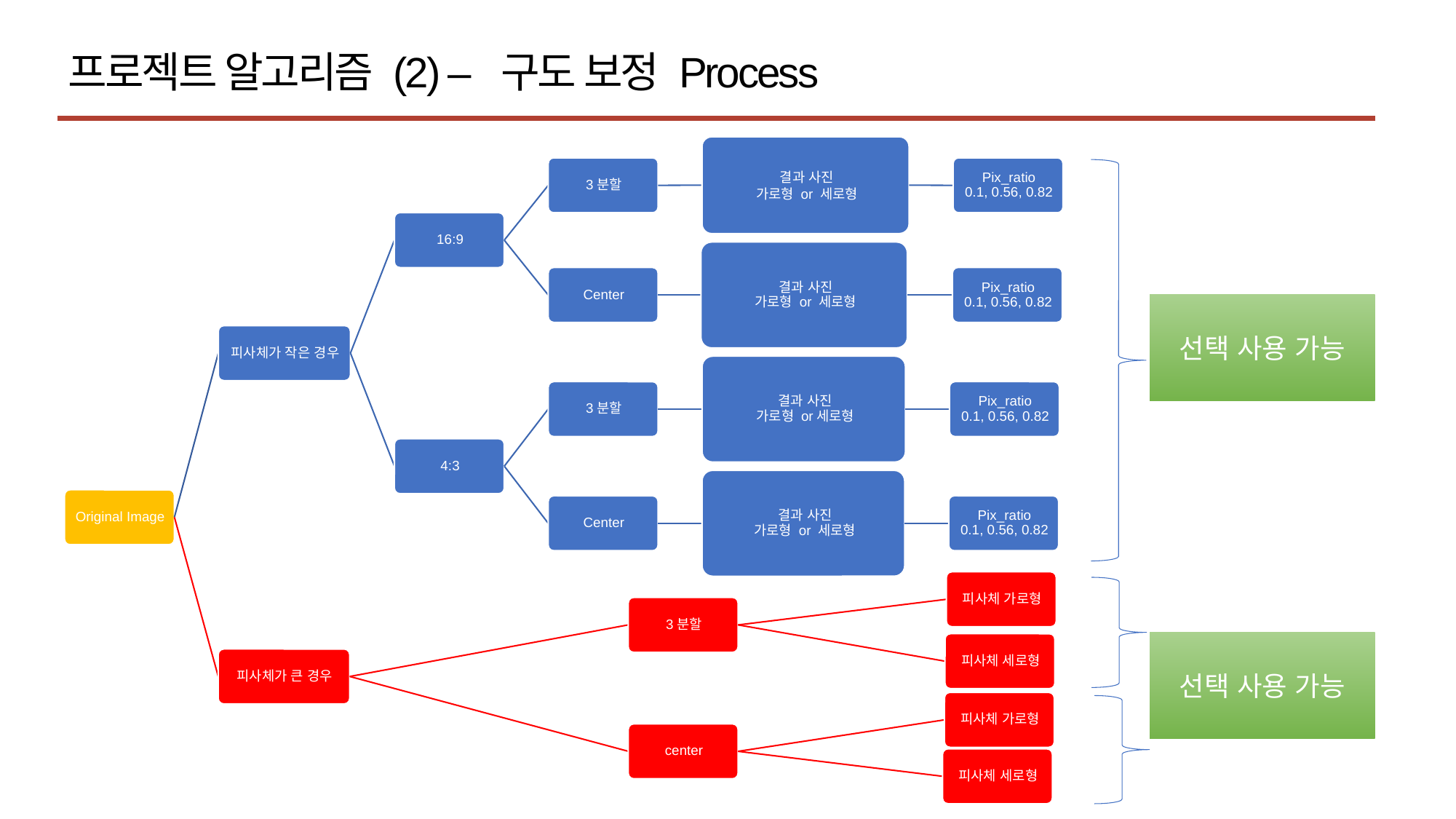

프로젝트 알고리즘 (2) –  구도 보정 Process
Original Image

피사체가 작은 경우

16:9

3분할

결과 사진
가로형 or 세로형

Pix_ratio
0.1, 0.56, 0.82

Center

결과 사진
가로형 or 세로형

Pix_ratio
0.1, 0.56, 0.82

4:3

3분할

결과 사진
가로형 or세로형

Pix_ratio
0.1, 0.56, 0.82

Center

결과 사진
가로형 or 세로형

Pix_ratio
0.1, 0.56, 0.82

피사체가 큰 경우

3분할

피사체 가로형

피사체 세로형

center

피사체 가로형

피사체 세로형

선택 사용 가능

선택 사용 가능